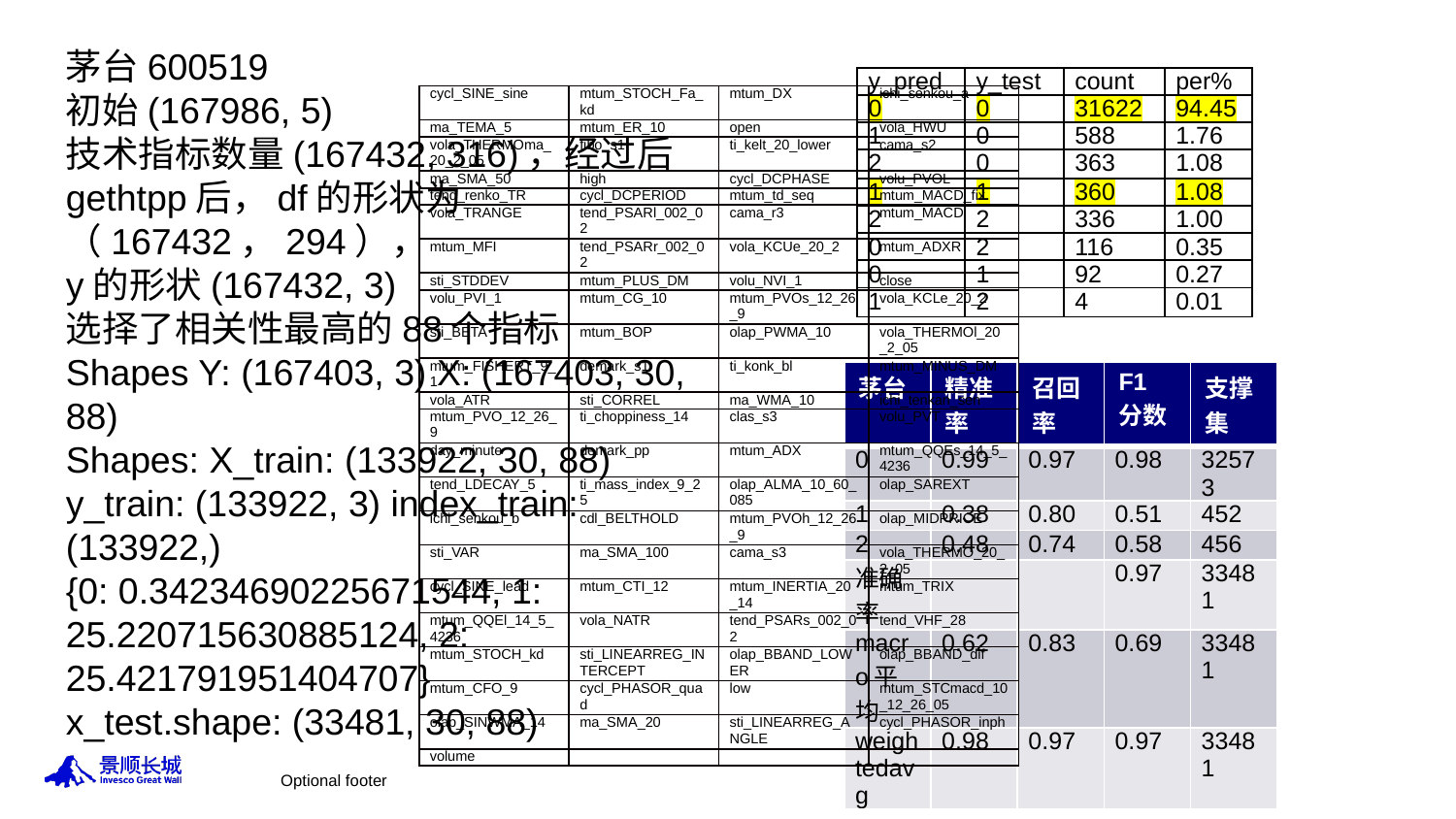

茅台600519
初始(167986, 5)
技术指标数量(167432, 316)，经过后gethtpp后，df的形状为（167432，294），
y的形状(167432, 3)
选择了相关性最高的88个指标
Shapes Y: (167403, 3) X: (167403, 30, 88)
Shapes: X_train: (133922, 30, 88) y_train: (133922, 3) index_train: (133922,)
{0: 0.34234690225671544, 1: 25.220715630885124, 2: 25.421791951404707}
x_test.shape: (33481, 30, 88)
| y\_pred | y\_test | count | per% |
| --- | --- | --- | --- |
| 0 | 0 | 31622 | 94.45 |
| 1 | 0 | 588 | 1.76 |
| 2 | 0 | 363 | 1.08 |
| 1 | 1 | 360 | 1.08 |
| 2 | 2 | 336 | 1.00 |
| 0 | 2 | 116 | 0.35 |
| 0 | 1 | 92 | 0.27 |
| 1 | 2 | 4 | 0.01 |
| cycl\_SINE\_sine | mtum\_STOCH\_Fa\_kd | mtum\_DX | ichi\_senkou\_a |
| --- | --- | --- | --- |
| ma\_TEMA\_5 | mtum\_ER\_10 | open | vola\_HWU |
| vola\_THERMOma\_20\_2\_05 | fibo\_s1 | ti\_kelt\_20\_lower | cama\_s2 |
| ma\_SMA\_50 | high | cycl\_DCPHASE | volu\_PVOL |
| tend\_renko\_TR | cycl\_DCPERIOD | mtum\_td\_seq | mtum\_MACD\_fix |
| vola\_TRANGE | tend\_PSARl\_002\_02 | cama\_r3 | mtum\_MACD |
| mtum\_MFI | tend\_PSARr\_002\_02 | vola\_KCUe\_20\_2 | mtum\_ADXR |
| sti\_STDDEV | mtum\_PLUS\_DM | volu\_NVI\_1 | close |
| volu\_PVI\_1 | mtum\_CG\_10 | mtum\_PVOs\_12\_26\_9 | vola\_KCLe\_20\_2 |
| sti\_BETA | mtum\_BOP | olap\_PWMA\_10 | vola\_THERMOl\_20\_2\_05 |
| mtum\_FISHERT\_9\_1 | demark\_s1 | ti\_konk\_bl | mtum\_MINUS\_DM |
| vola\_ATR | sti\_CORREL | ma\_WMA\_10 | ichi\_tenkan\_sen |
| mtum\_PVO\_12\_26\_9 | ti\_choppiness\_14 | clas\_s3 | volu\_PVT |
| day\_minute | demark\_pp | mtum\_ADX | mtum\_QQEs\_14\_5\_4236 |
| tend\_LDECAY\_5 | ti\_mass\_index\_9\_25 | olap\_ALMA\_10\_60\_085 | olap\_SAREXT |
| ichi\_senkou\_b | cdl\_BELTHOLD | mtum\_PVOh\_12\_26\_9 | olap\_MIDPRICE |
| sti\_VAR | ma\_SMA\_100 | cama\_s3 | vola\_THERMO\_20\_2\_05 |
| cycl\_SINE\_lead | mtum\_CTI\_12 | mtum\_INERTIA\_20\_14 | mtum\_TRIX |
| mtum\_QQEl\_14\_5\_4236 | vola\_NATR | tend\_PSARs\_002\_02 | tend\_VHF\_28 |
| mtum\_STOCH\_kd | sti\_LINEARREG\_INTERCEPT | olap\_BBAND\_LOWER | olap\_BBAND\_dif |
| mtum\_CFO\_9 | cycl\_PHASOR\_quad | low | mtum\_STCmacd\_10\_12\_26\_05 |
| olap\_SINWMA\_14 | ma\_SMA\_20 | sti\_LINEARREG\_ANGLE | cycl\_PHASOR\_inph |
| volume |  |  |  |
| 茅台 | 精准率 | 召回率 | F1分数 | 支撑集 |
| --- | --- | --- | --- | --- |
| 0 | 0.99 | 0.97 | 0.98 | 32573 |
| 1 | 0.38 | 0.80 | 0.51 | 452 |
| 2 | 0.48 | 0.74 | 0.58 | 456 |
| 准确率 |  |  | 0.97 | 33481 |
| macro平均 | 0.62 | 0.83 | 0.69 | 33481 |
| weightedavg | 0.98 | 0.97 | 0.97 | 33481 |
Optional footer
26